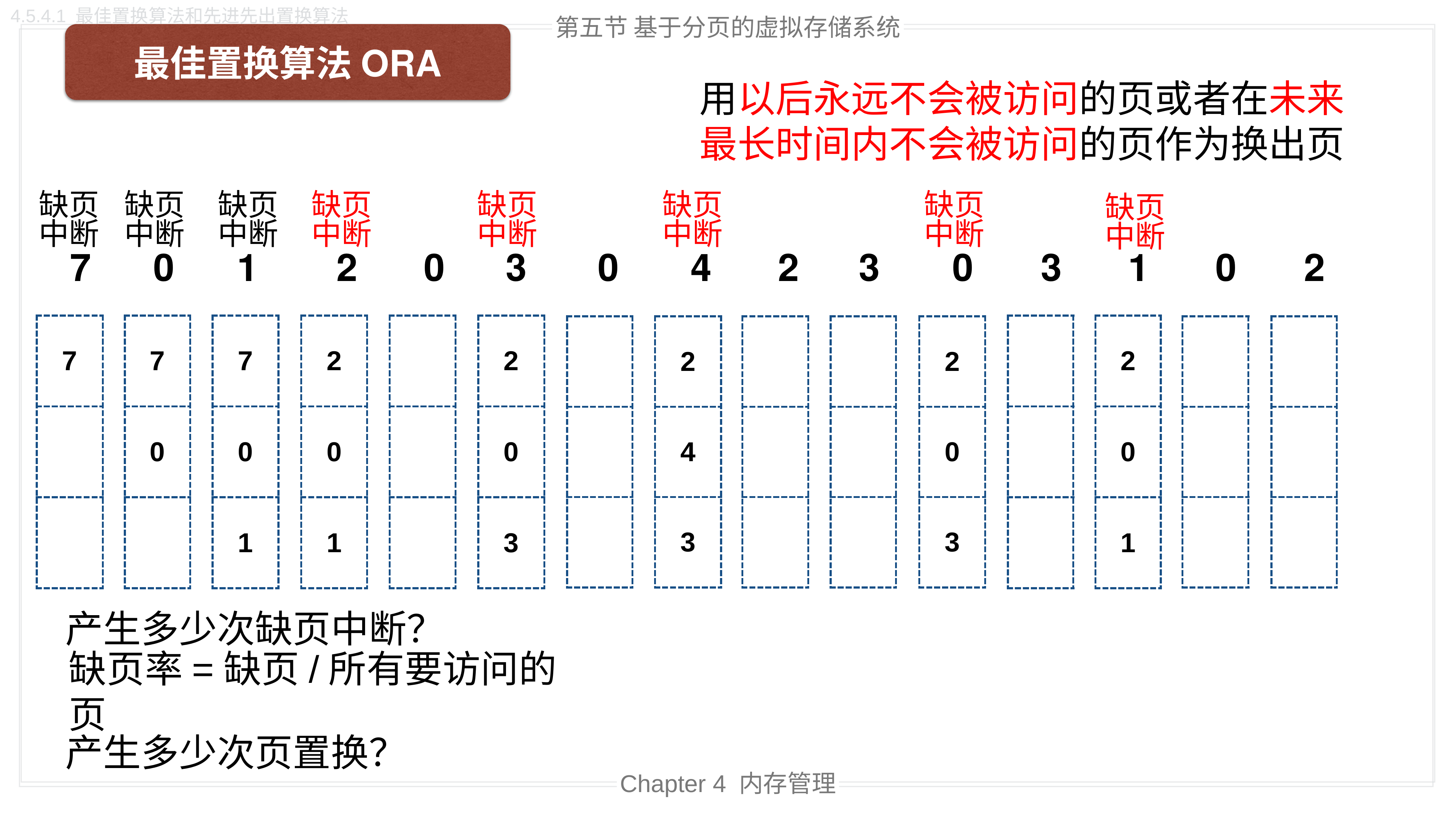

4.5.4.1 最佳置换算法和先进先出置换算法
第六节 基于分页的虚拟存储系统
第五节 基于分页的虚拟存储系统
最佳置换算法ORA

用以后永远不会被访问的页或者在未来最长时间内不会被访问的页作为换出页
缺页
中断
缺页
中断
缺页
中断
缺页
中断
缺页
中断
缺页
中断
缺页
中断
缺页
中断
7
0
1
2
0
3
0
4
2
3
0
3
1
0
2
| 7 |
| --- |
|  |
|  |
| 7 |
| --- |
| 0 |
|  |
| 7 |
| --- |
| 0 |
| 1 |
| 2 |
| --- |
| 0 |
| 1 |
|  |
| --- |
|  |
|  |
| 2 |
| --- |
| 0 |
| 3 |
|  |
| --- |
|  |
|  |
|  |
| --- |
|  |
|  |
| 2 |
| --- |
| 0 |
| 1 |
|  |
| --- |
|  |
|  |
| 2 |
| --- |
| 4 |
| 3 |
|  |
| --- |
|  |
|  |
|  |
| --- |
|  |
|  |
| 2 |
| --- |
| 0 |
| 3 |
|  |
| --- |
|  |
|  |
|  |
| --- |
|  |
|  |
|  |
| --- |
|  |
|  |
产生多少次缺页中断？
缺页率=缺页/所有要访问的页
产生多少次页置换？
Chapter 4 内存管理